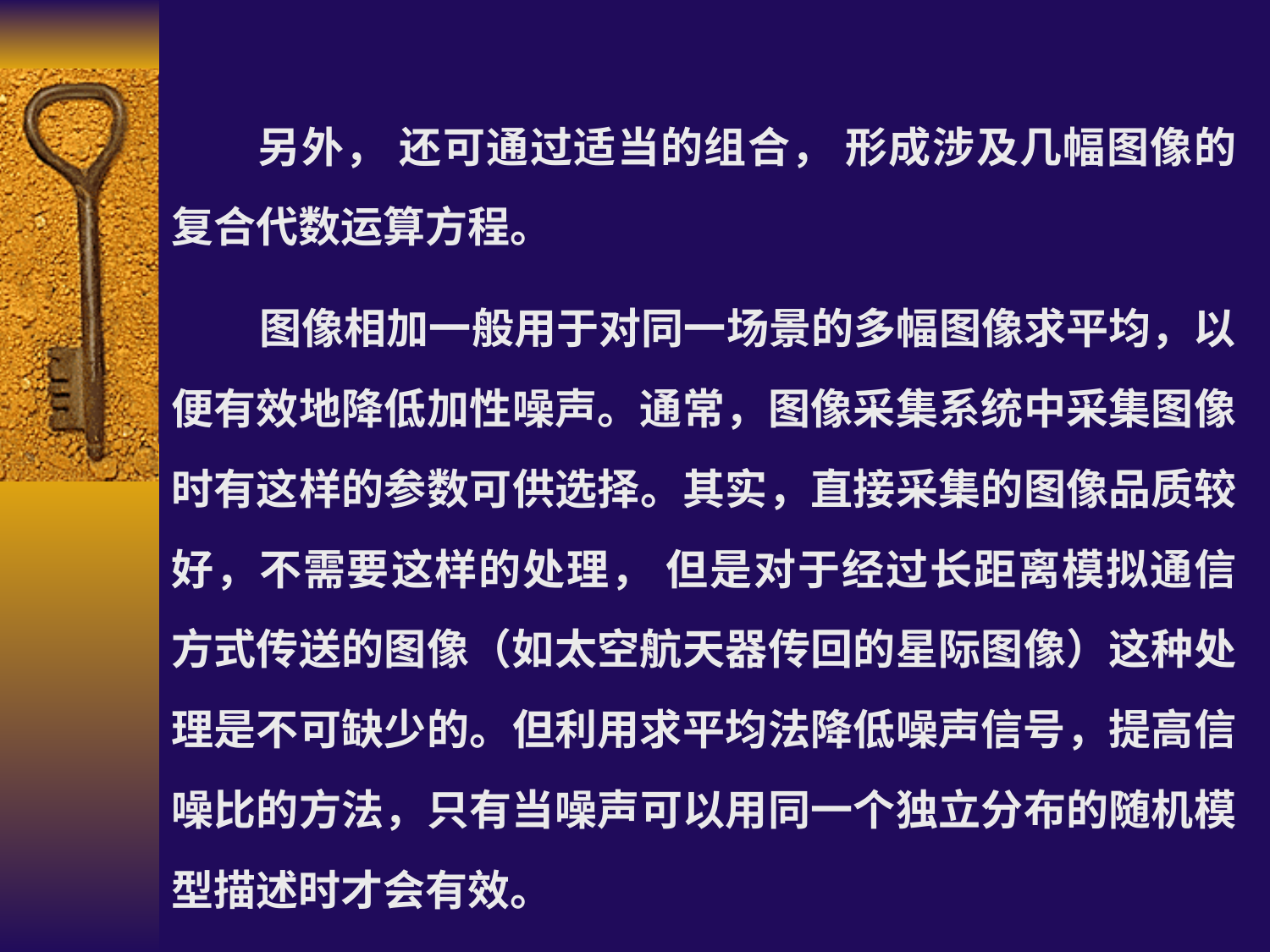

另外， 还可通过适当的组合， 形成涉及几幅图像的复合代数运算方程。
        图像相加一般用于对同一场景的多幅图像求平均，以便有效地降低加性噪声。通常，图像采集系统中采集图像时有这样的参数可供选择。其实，直接采集的图像品质较好，不需要这样的处理， 但是对于经过长距离模拟通信方式传送的图像（如太空航天器传回的星际图像）这种处理是不可缺少的。但利用求平均法降低噪声信号，提高信噪比的方法，只有当噪声可以用同一个独立分布的随机模型描述时才会有效。